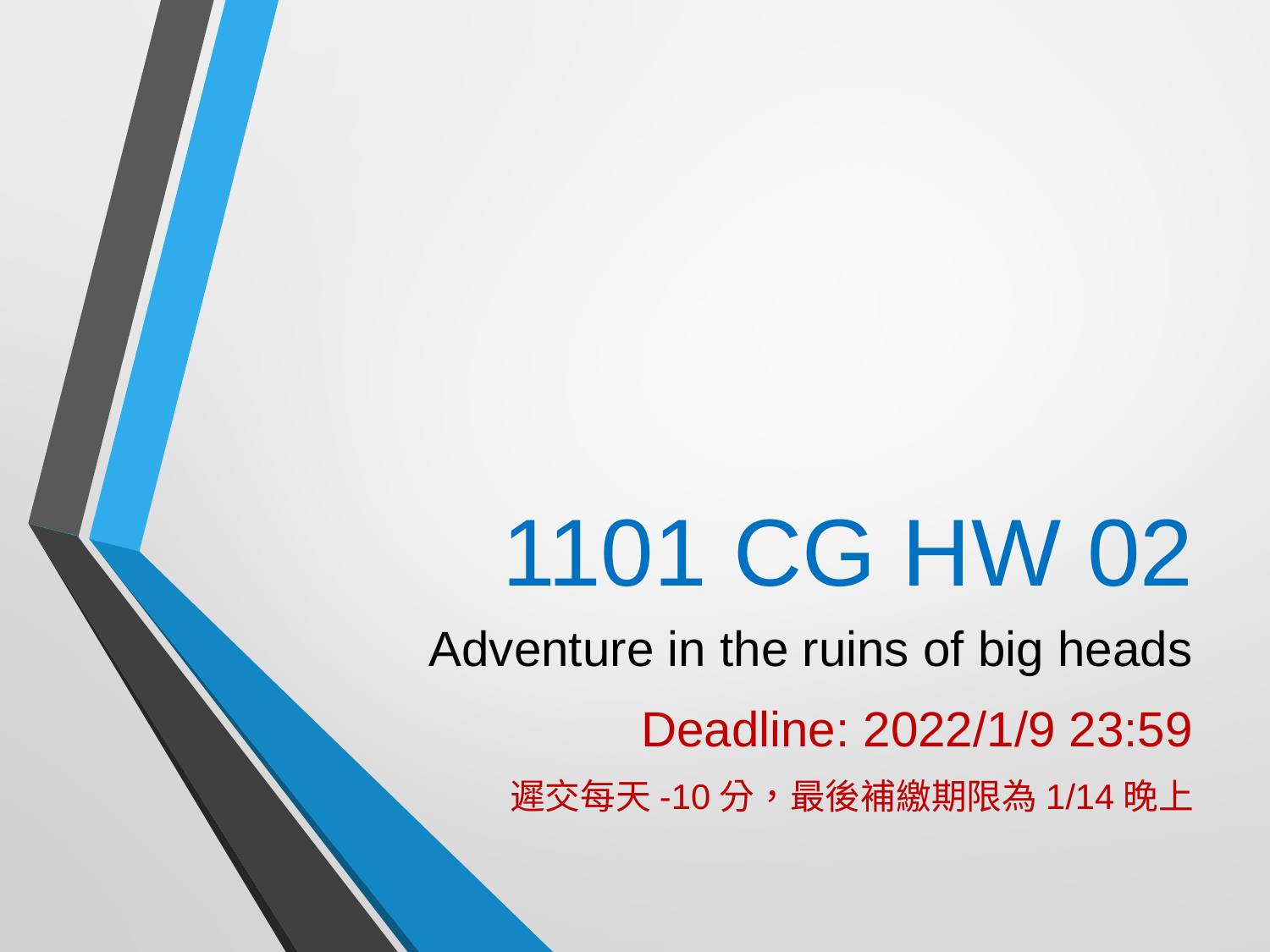

# 1101 CG HW 02
Adventure in the ruins of big heads
Deadline: 2022/1/9 23:59
遲交每天-10分，最後補繳期限為1/14晚上